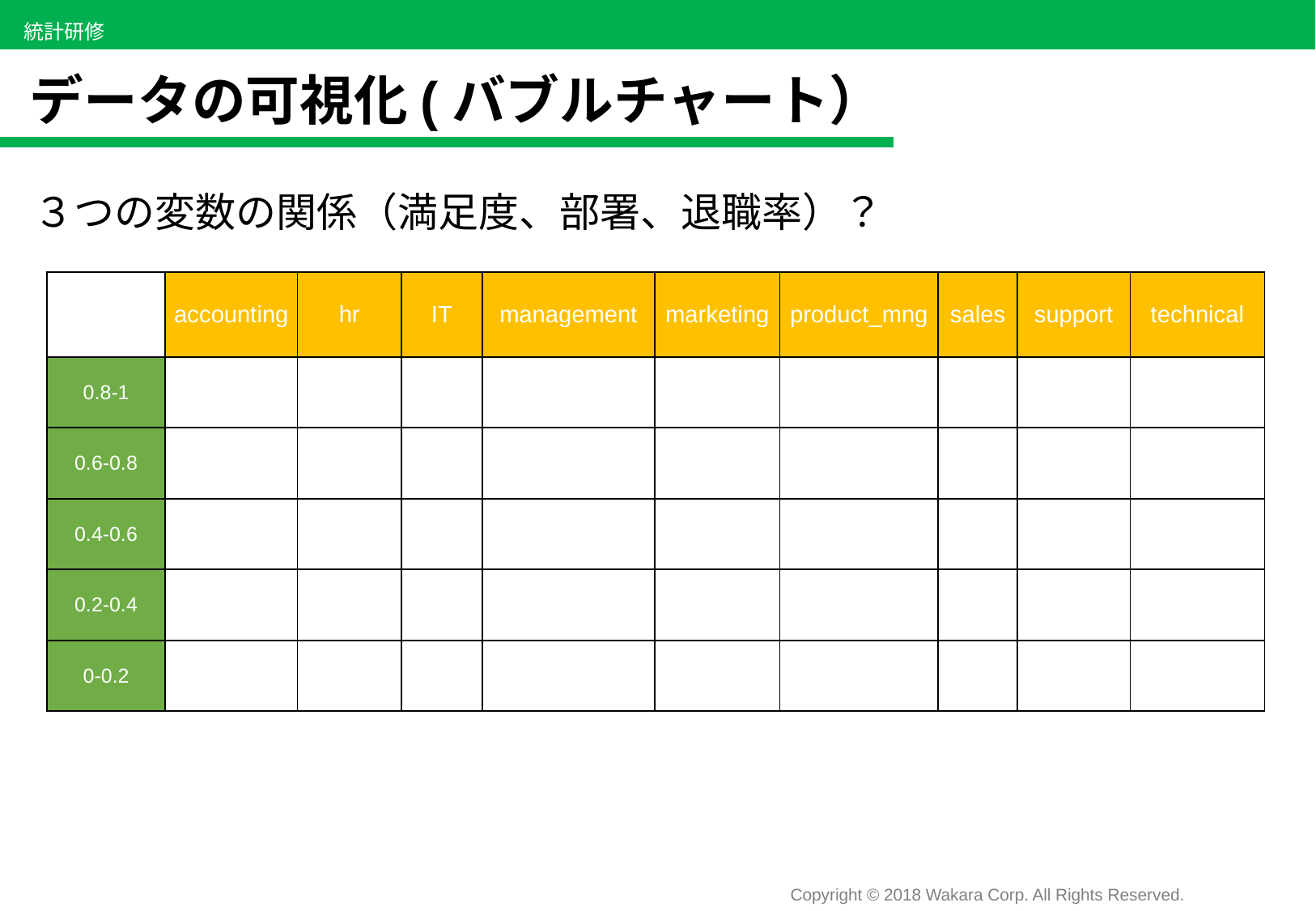

# データの可視化(バブルチャート）
３つの変数の関係（満足度、部署、退職率）？
|  | accounting | hr | IT | management | marketing | product\_mng | sales | support | technical |
| --- | --- | --- | --- | --- | --- | --- | --- | --- | --- |
| 0.8-1 |  |  |  |  |  |  |  |  |  |
| 0.6-0.8 |  |  |  |  |  |  |  |  |  |
| 0.4-0.6 |  |  |  |  |  |  |  |  |  |
| 0.2-0.4 |  |  |  |  |  |  |  |  |  |
| 0-0.2 |  |  |  |  |  |  |  |  |  |